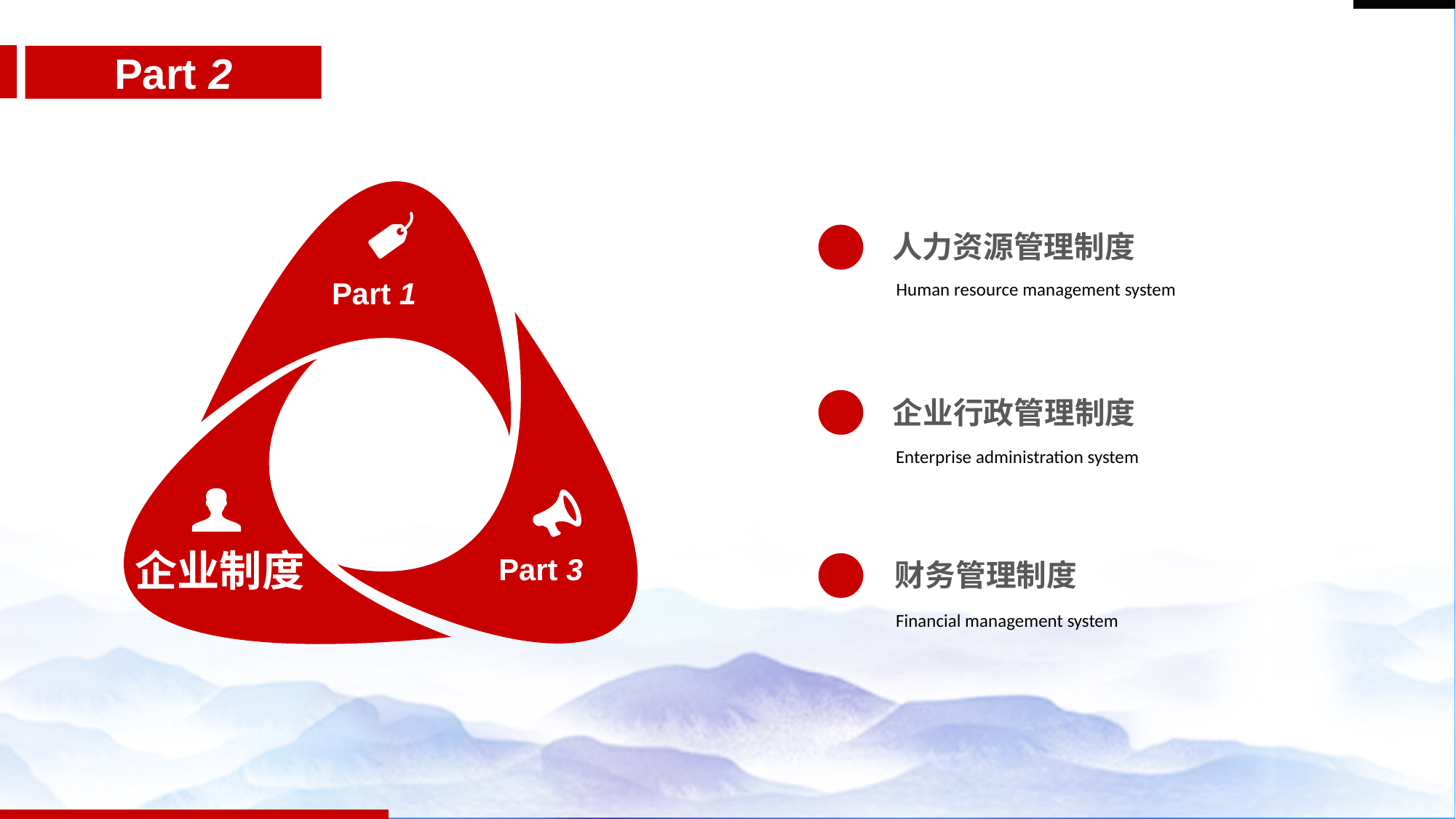

CONTENT
Part 2

人力资源管理制度
Human resource management system
Part 1

企业行政管理制度

Enterprise administration system
企业制度
Part 3

财务管理制度
Financial management system